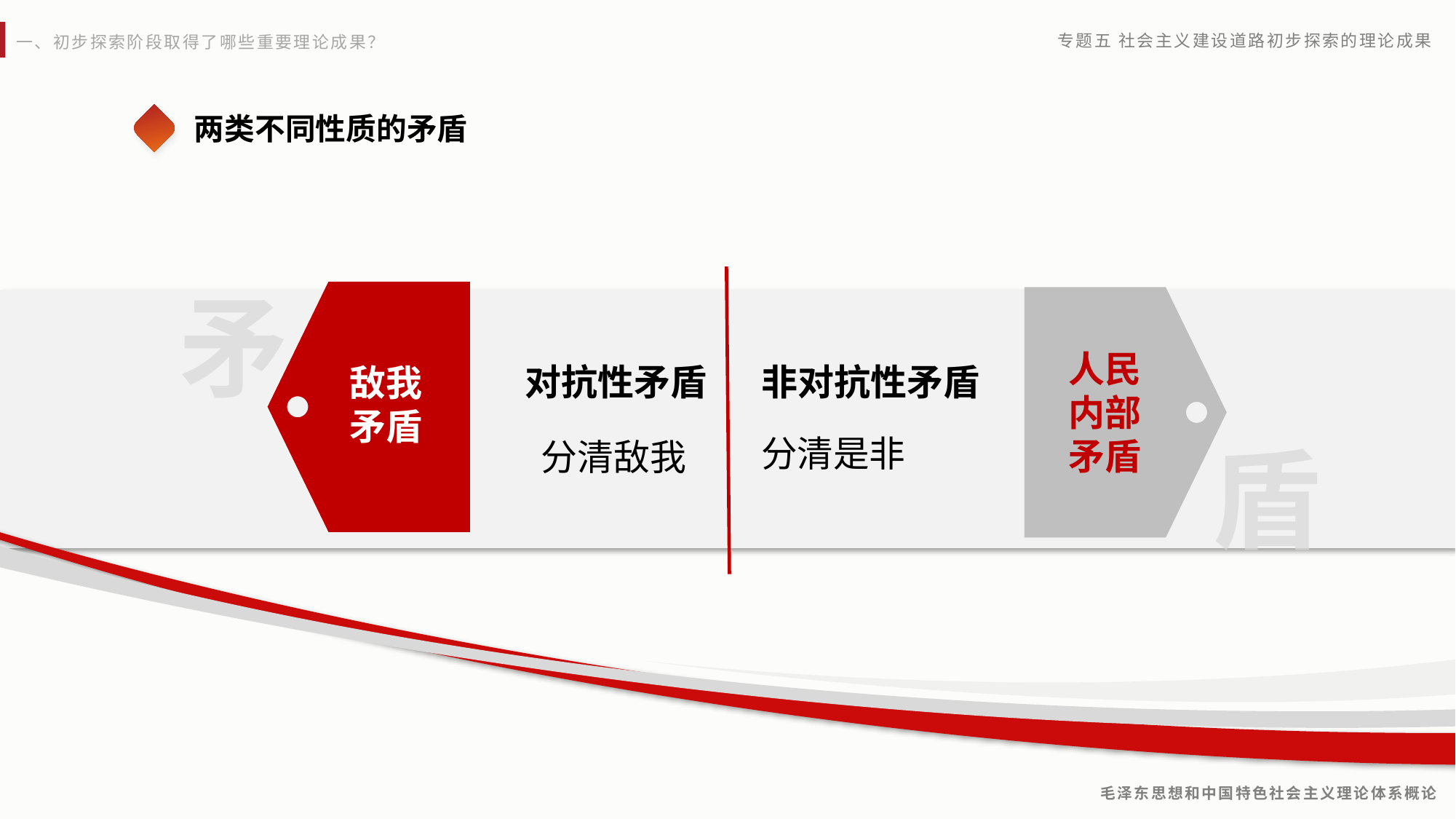

两类不同性质的矛盾

矛

敌我矛盾

人民内部矛盾

对抗性矛盾
分清敌我
非对抗性矛盾
分清是非
盾